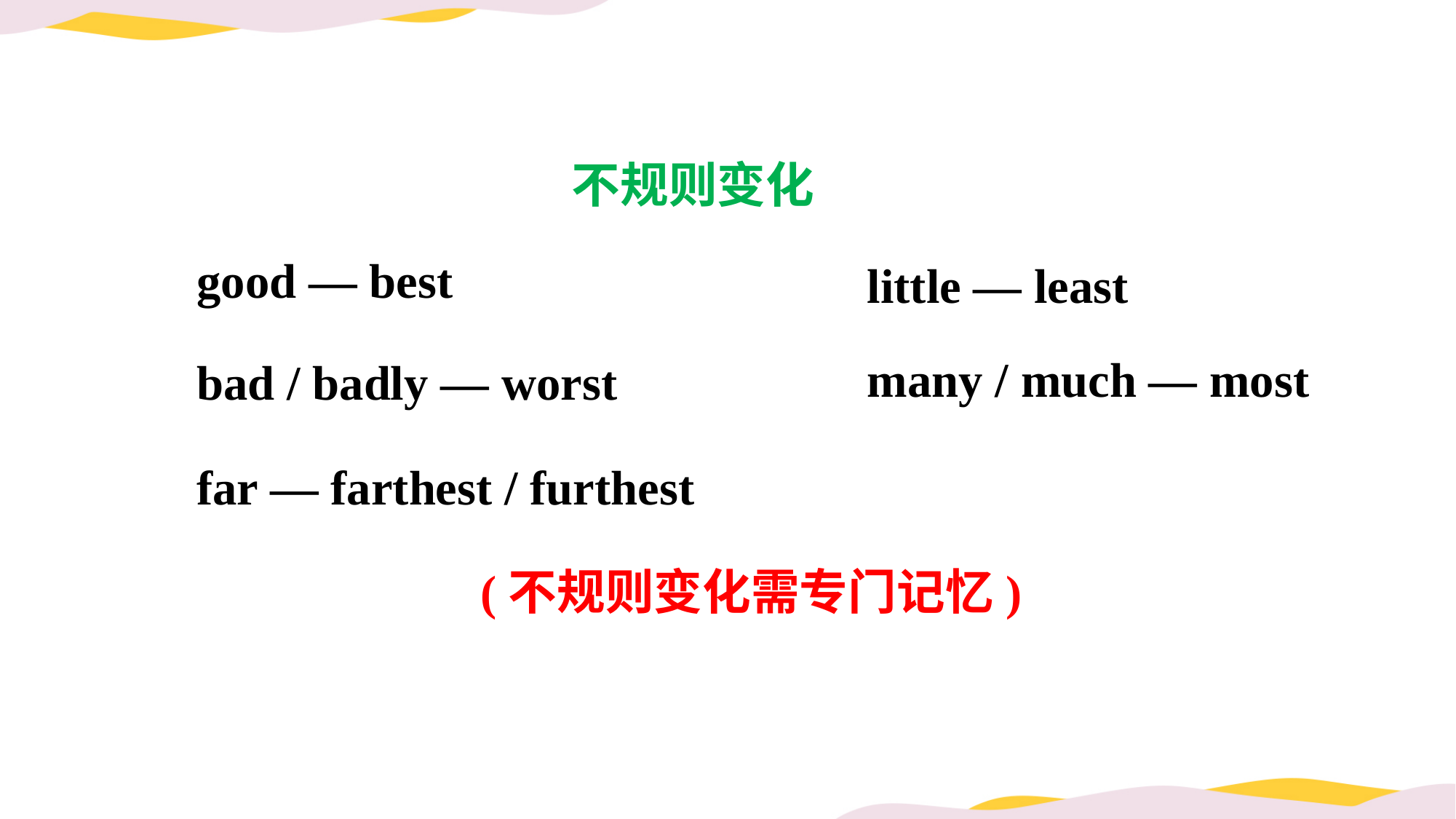

不规则变化
good — best
little — least
many / much — most
bad / badly — worst
far — farthest / furthest
(不规则变化需专门记忆)